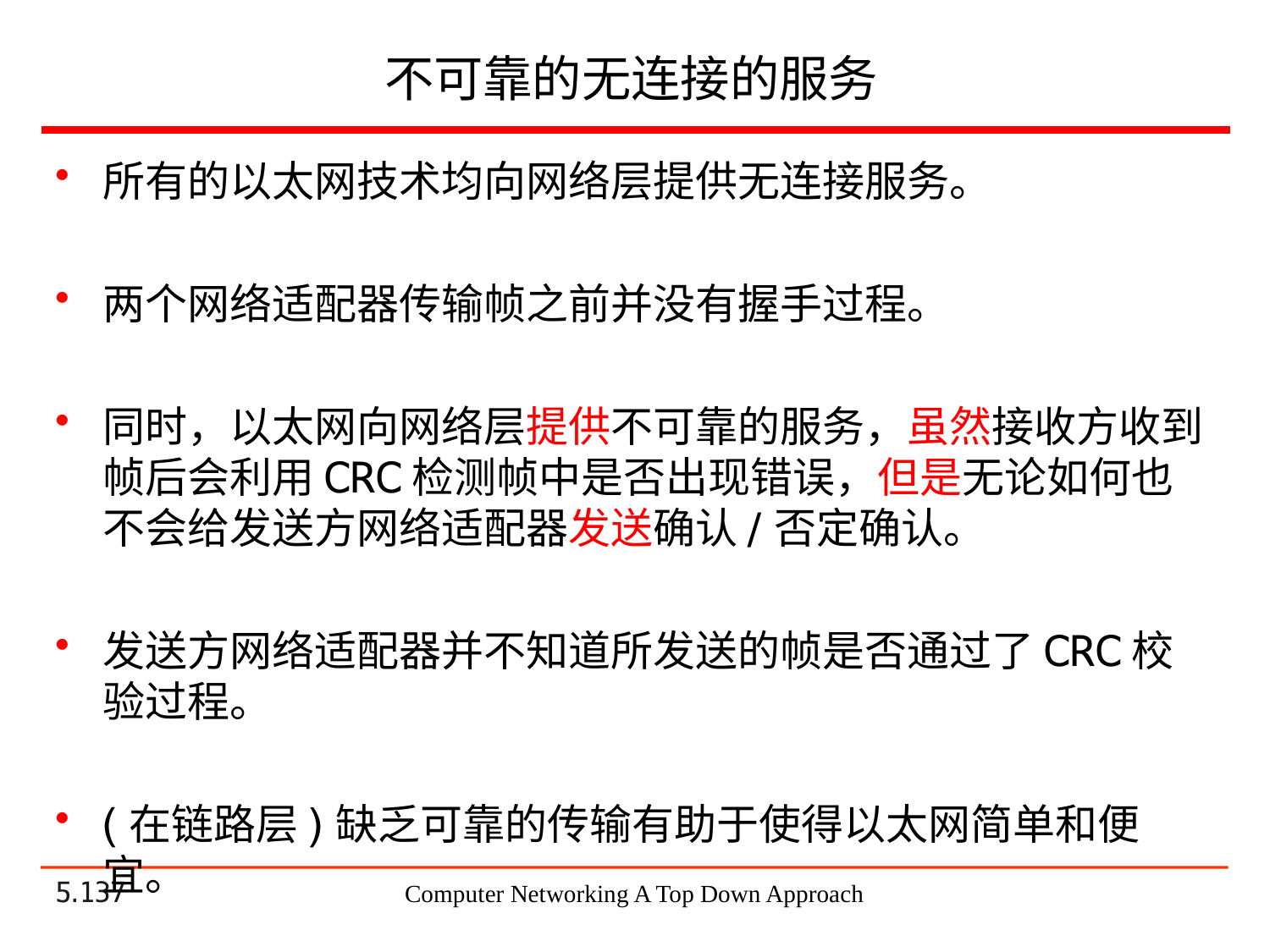

# 不可靠的无连接的服务
所有的以太网技术均向网络层提供无连接服务。

两个网络适配器传输帧之前并没有握手过程。

同时，以太网向网络层提供不可靠的服务，虽然接收方收到帧后会利用CRC检测帧中是否出现错误，但是无论如何也不会给发送方网络适配器发送确认/否定确认。

发送方网络适配器并不知道所发送的帧是否通过了CRC校验过程。

(在链路层)缺乏可靠的传输有助于使得以太网简单和便宜。